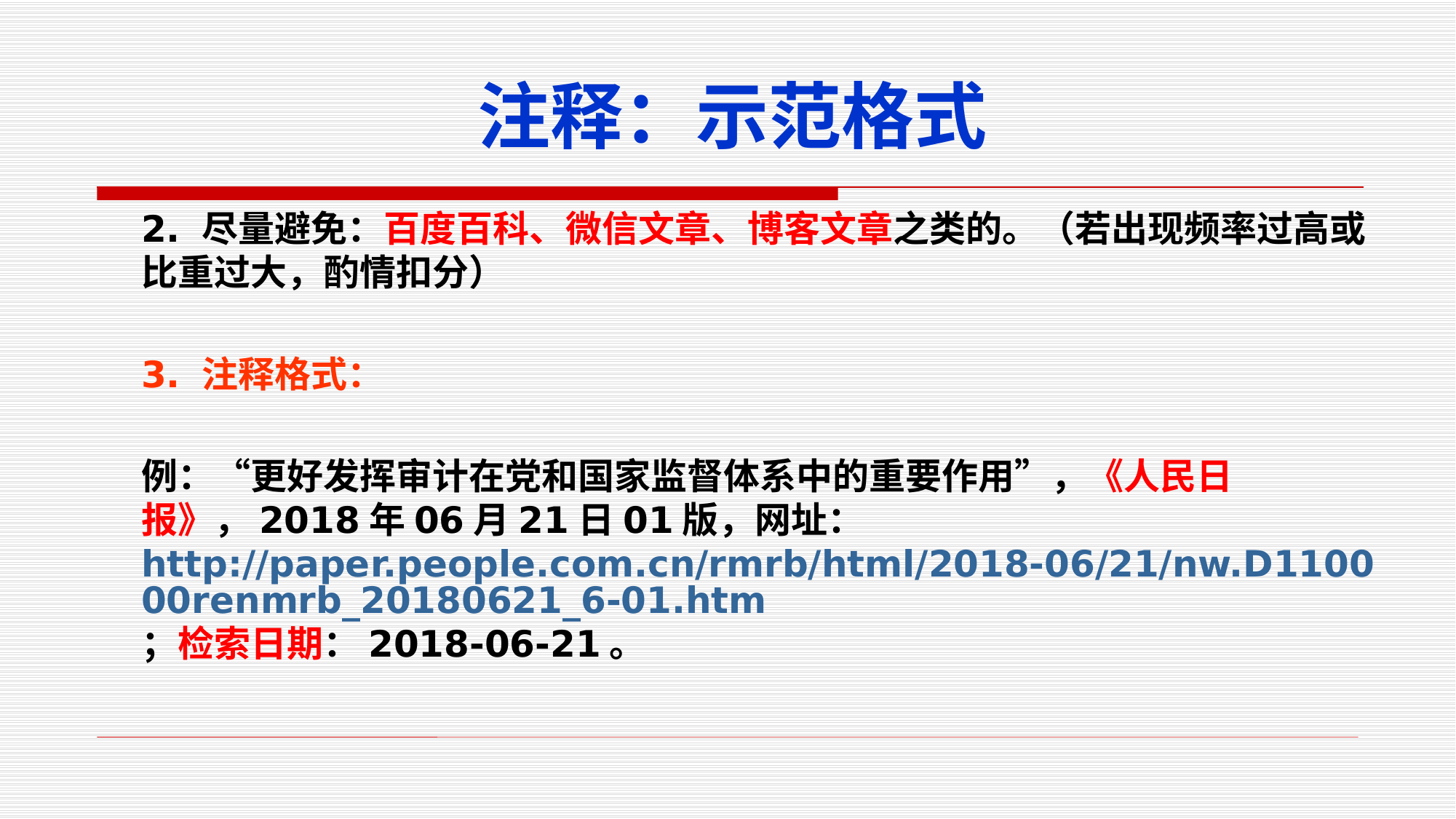

# 注释：示范格式
2. 尽量避免：百度百科、微信文章、博客文章之类的。（若出现频率过高或比重过大，酌情扣分）

3. 注释格式：

例：“更好发挥审计在党和国家监督体系中的重要作用”，《人民日报》，2018年06月21日01版，网址：http://paper.people.com.cn/rmrb/html/2018-06/21/nw.D110000renmrb_20180621_6-01.htm；检索日期：2018-06-21。